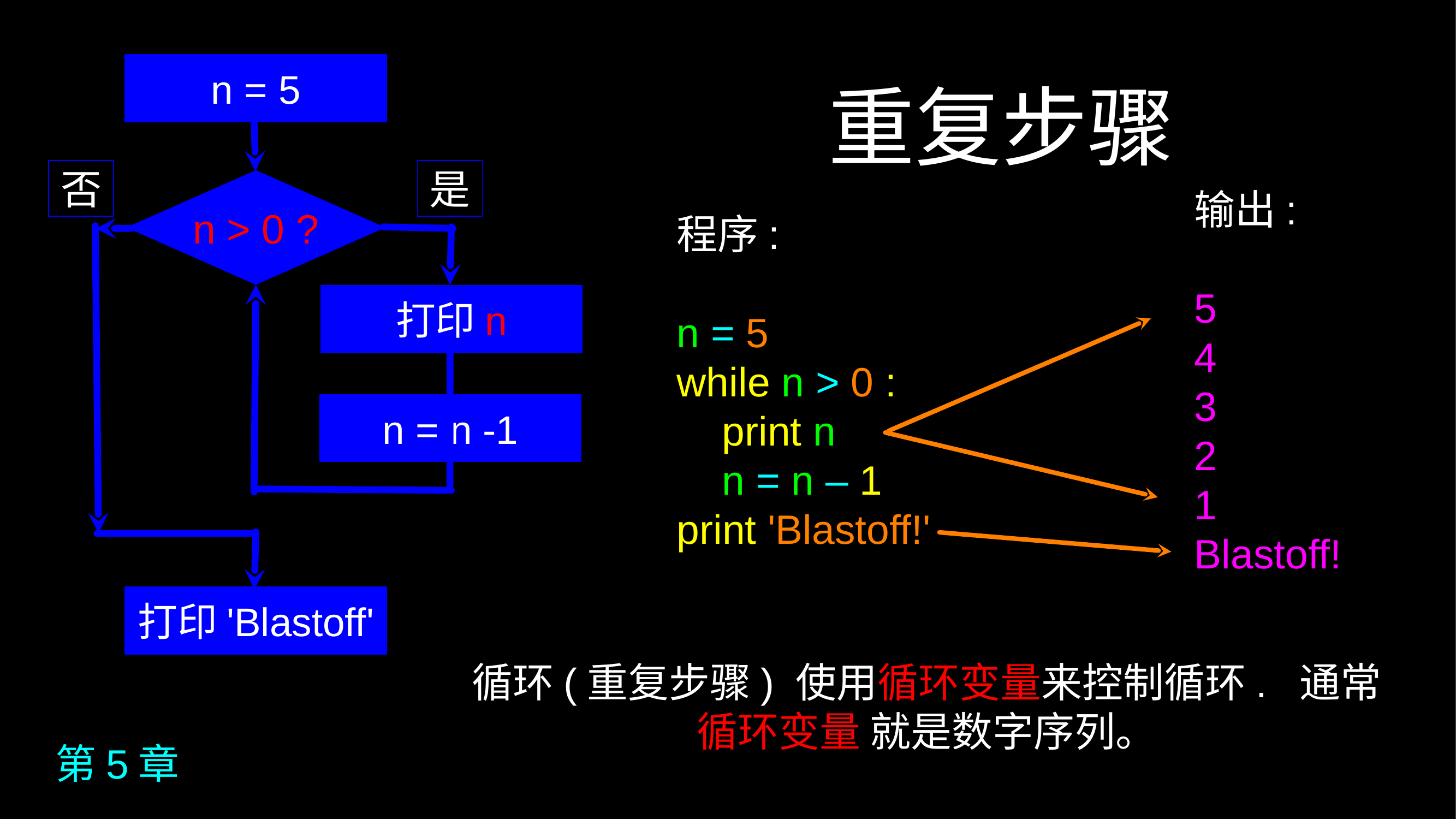

# 重复步骤
n = 5
否
是
n > 0 ?
输出:

5
4
3
2
1
Blastoff!
程序:

n = 5
while n > 0 :
    print n
    n = n – 1
print 'Blastoff!'
打印n
n = n -1
打印'Blastoff'
循环(重复步骤) 使用循环变量来控制循环.  通常 循环变量 就是数字序列。
第5章